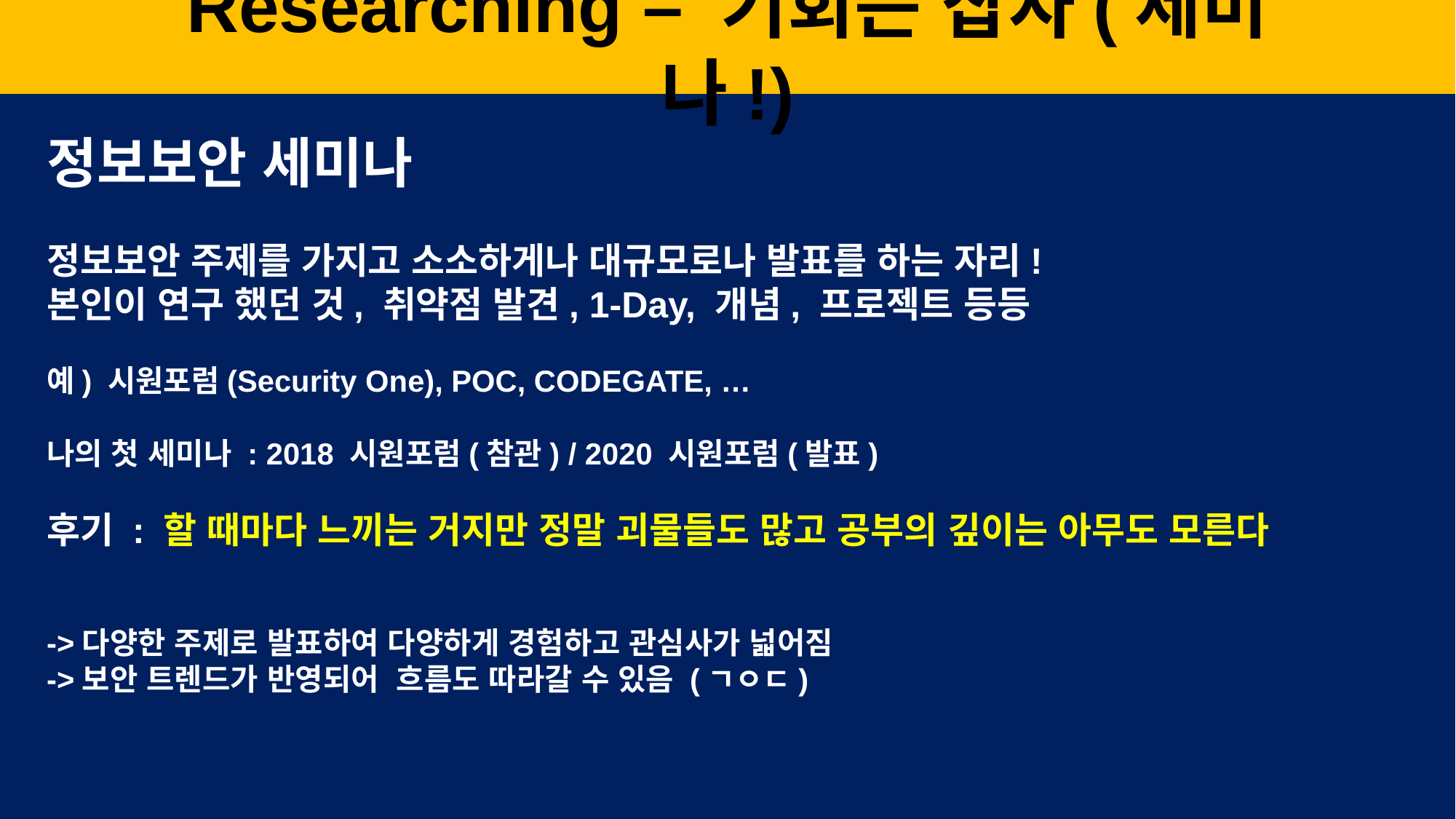

Researching – 기회는 잡자(세미나!)
정보보안 세미나

정보보안 주제를 가지고 소소하게나 대규모로나 발표를 하는 자리!
본인이 연구 했던 것, 취약점 발견, 1-Day, 개념, 프로젝트 등등

예) 시원포럼(Security One), POC, CODEGATE, …

나의 첫 세미나 : 2018 시원포럼(참관) / 2020 시원포럼(발표)

후기 : 할 때마다 느끼는 거지만 정말 괴물들도 많고 공부의 깊이는 아무도 모른다

->다양한 주제로 발표하여 다양하게 경험하고 관심사가 넓어짐
->보안 트렌드가 반영되어  흐름도 따라갈 수 있음 (ㄱㅇㄷ)